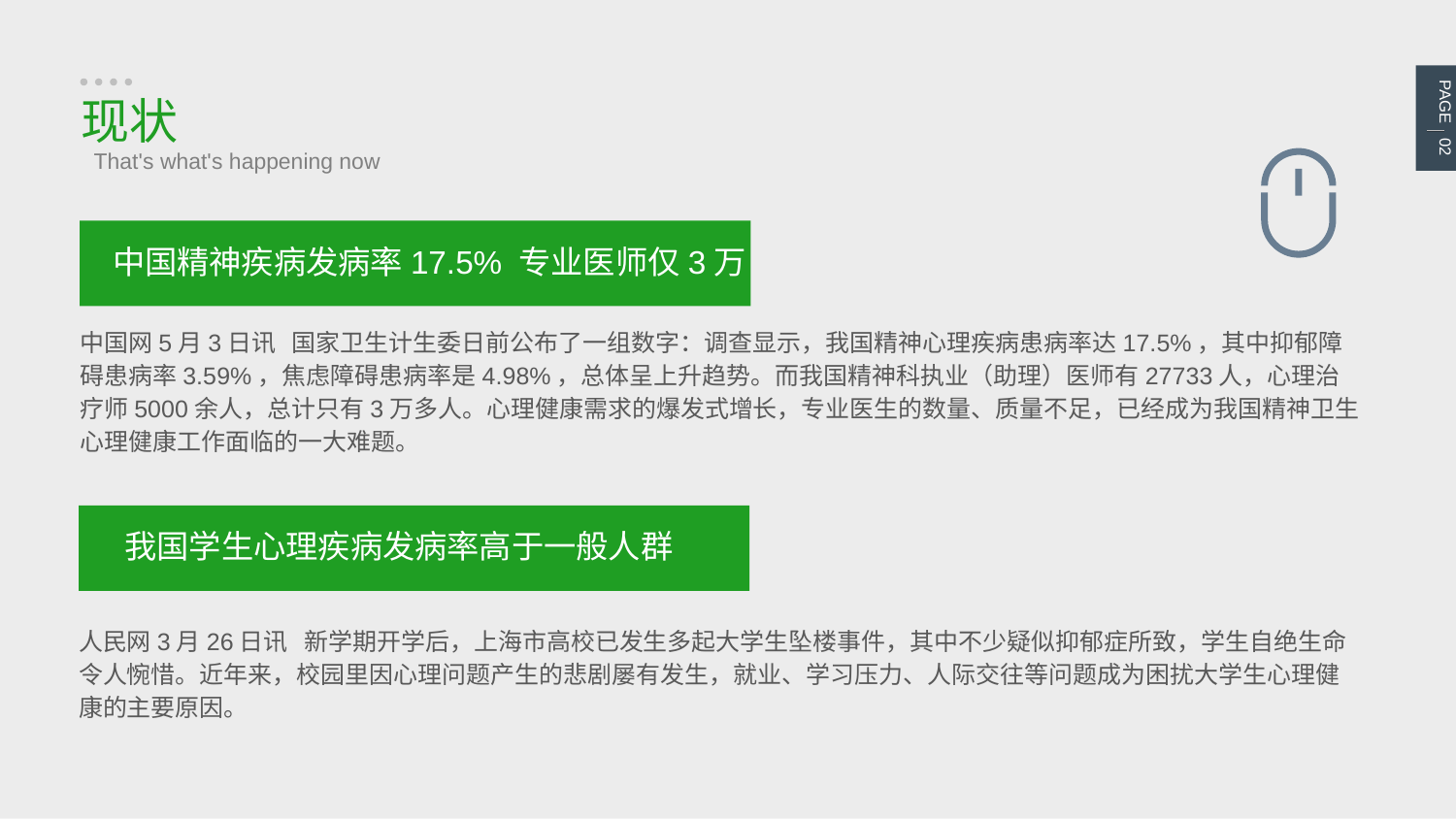

PAGE   02
现状
That's what's happening now

中国精神疾病发病率17.5% 专业医师仅3万
中国网5月3日讯   国家卫生计生委日前公布了一组数字：调查显示，我国精神心理疾病患病率达17.5%，其中抑郁障碍患病率3.59%，焦虑障碍患病率是4.98%，总体呈上升趋势。而我国精神科执业（助理）医师有27733人，心理治疗师5000余人，总计只有3万多人。心理健康需求的爆发式增长，专业医生的数量、质量不足，已经成为我国精神卫生心理健康工作面临的一大难题。

我国学生心理疾病发病率高于一般人群
人民网3月26日讯   新学期开学后，上海市高校已发生多起大学生坠楼事件，其中不少疑似抑郁症所致，学生自绝生命令人惋惜。近年来，校园里因心理问题产生的悲剧屡有发生，就业、学习压力、人际交往等问题成为困扰大学生心理健康的主要原因。